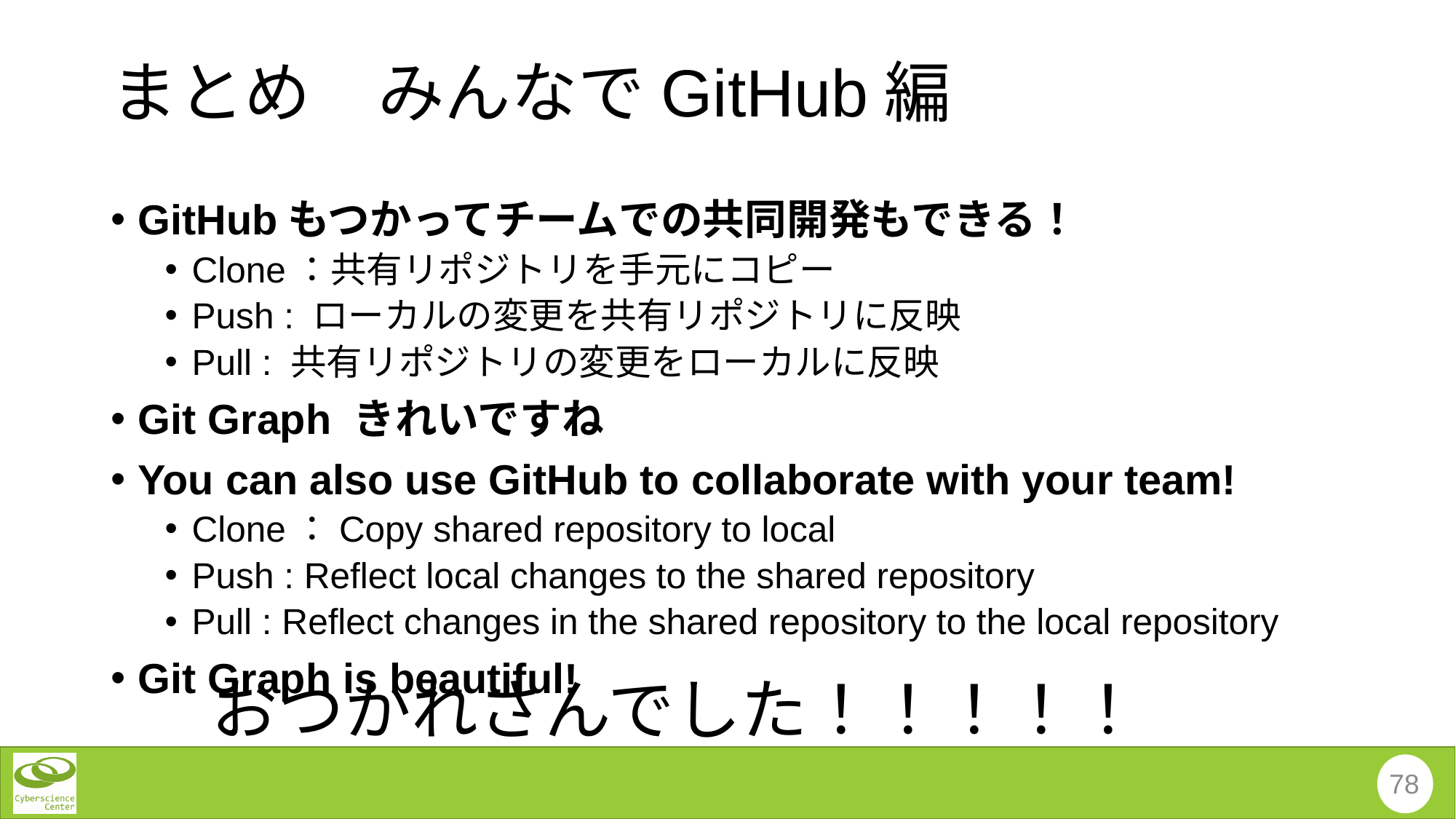

# まとめ　みんなでGitHub編
GitHubもつかってチームでの共同開発もできる！
Clone：共有リポジトリを手元にコピー
Push : ローカルの変更を共有リポジトリに反映
Pull : 共有リポジトリの変更をローカルに反映
Git Graph きれいですね
You can also use GitHub to collaborate with your team!
Clone：Copy shared repository to local
Push : Reflect local changes to the shared repository
Pull : Reflect changes in the shared repository to the local repository
Git Graph is beautiful!

おつかれさんでした！！！！！
78